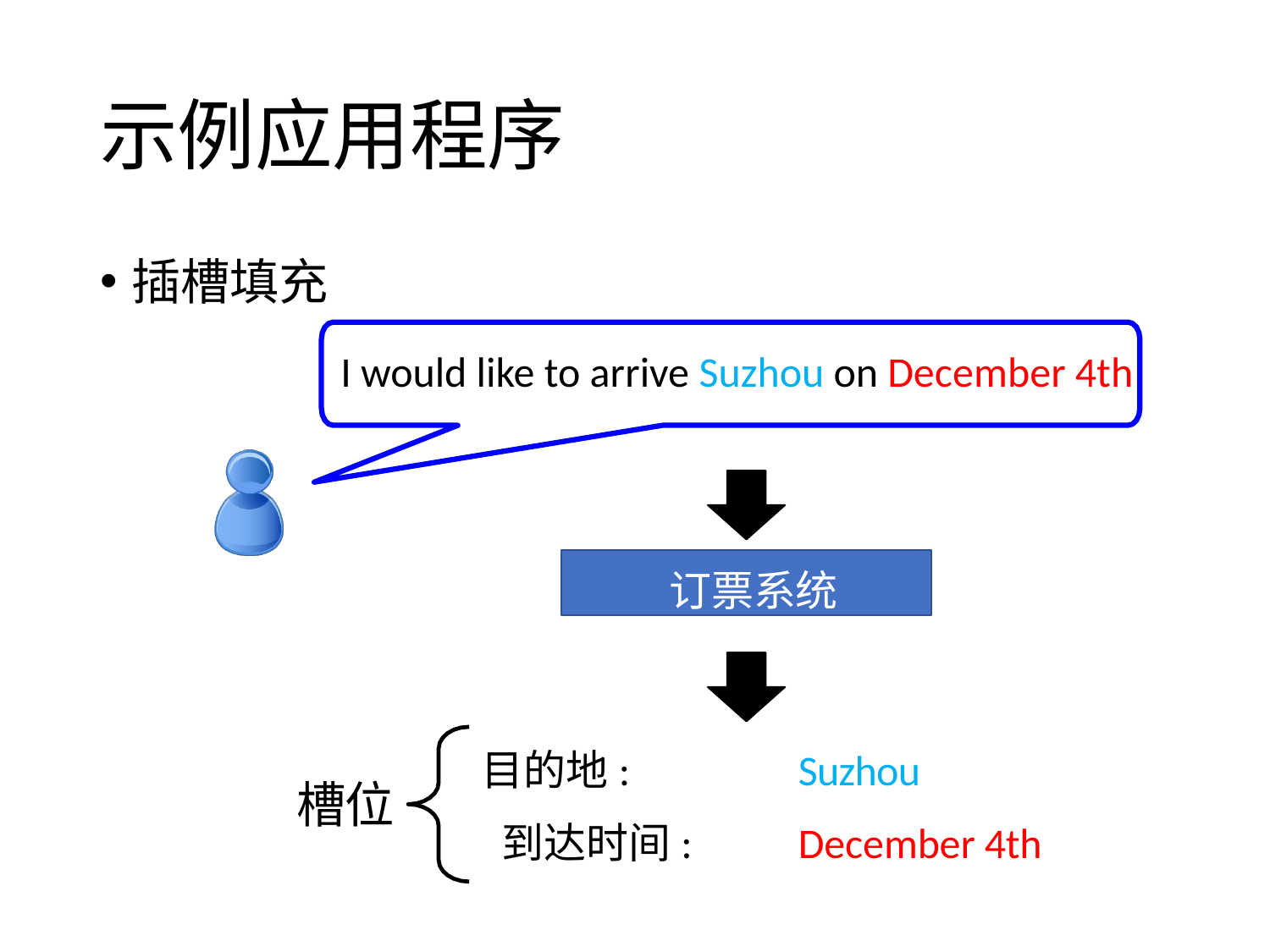

# 示例应用程序
插槽填充

I would like to arrive Suzhou on December 4th

       订票系统

目的地:
 到达时间:
Suzhou
December 4th

槽位